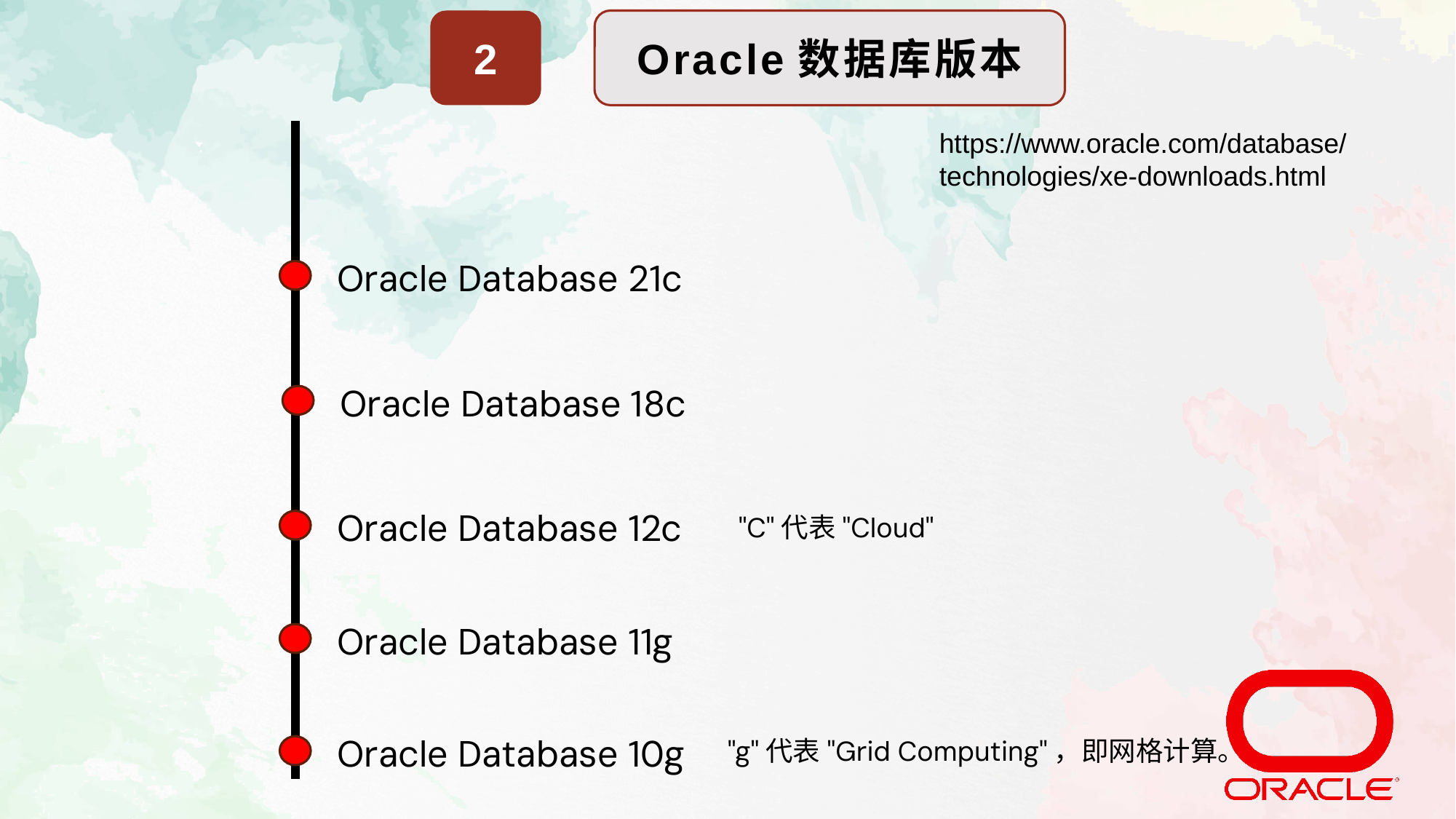

2
Oracle数据库版本
https://www.oracle.com/database/technologies/xe-downloads.html
Oracle Database 21c

Oracle Database 18c

Oracle Database 12c

"C"代表"Cloud"
Oracle Database 11g

Oracle Database 10g

"g"代表"Grid Computing"，即网格计算。